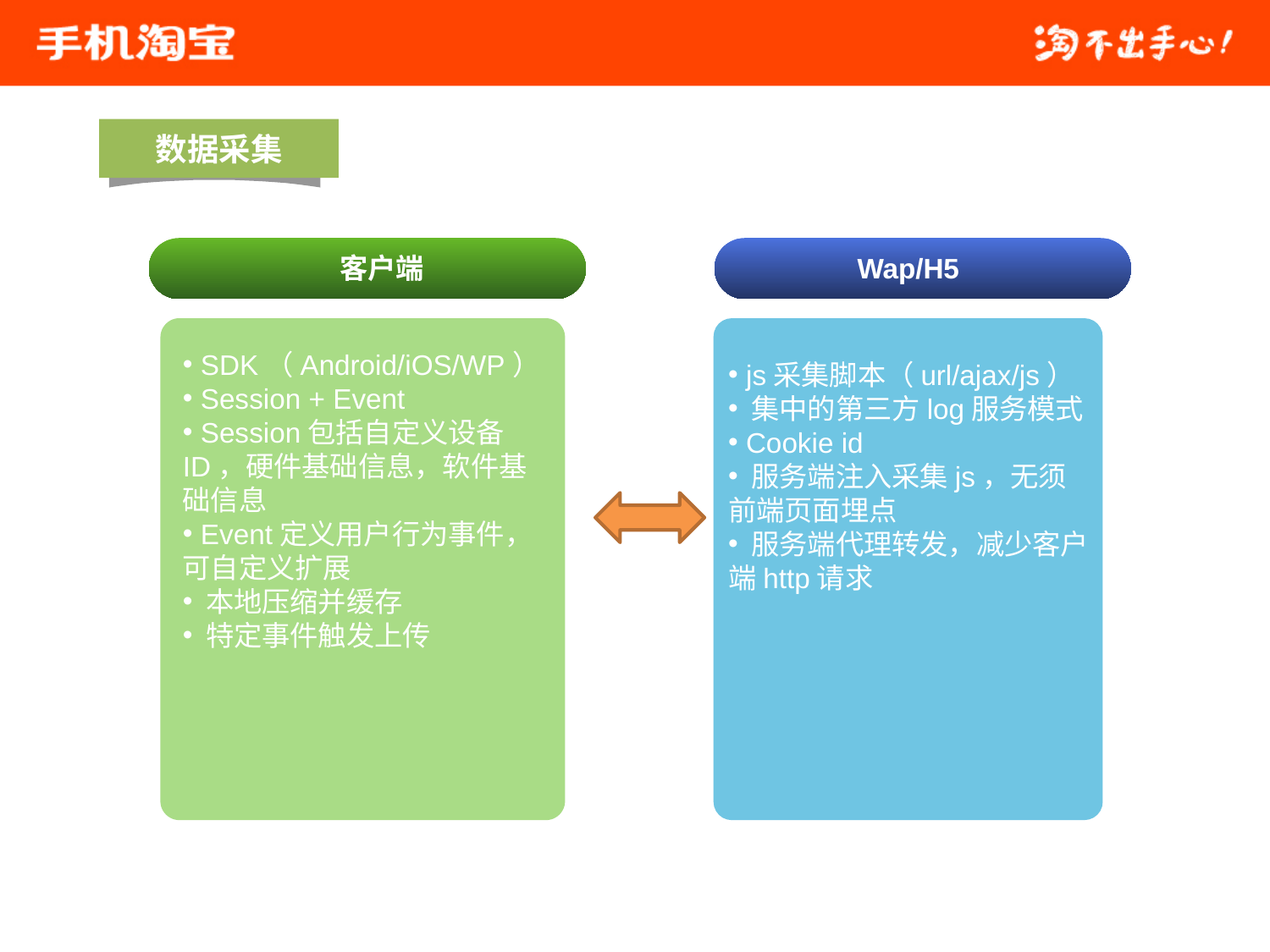

数据采集

2013年发展驱动
客户端
Wap/H5

 SDK（Android/iOS/WP）
 Session + Event
 Session包括自定义设备ID，硬件基础信息，软件基础信息
 Event定义用户行为事件，可自定义扩展
 本地压缩并缓存
 特定事件触发上传

 js采集脚本（url/ajax/js）
 集中的第三方log服务模式
 Cookie id
 服务端注入采集js，无须前端页面埋点
 服务端代理转发，减少客户端http请求